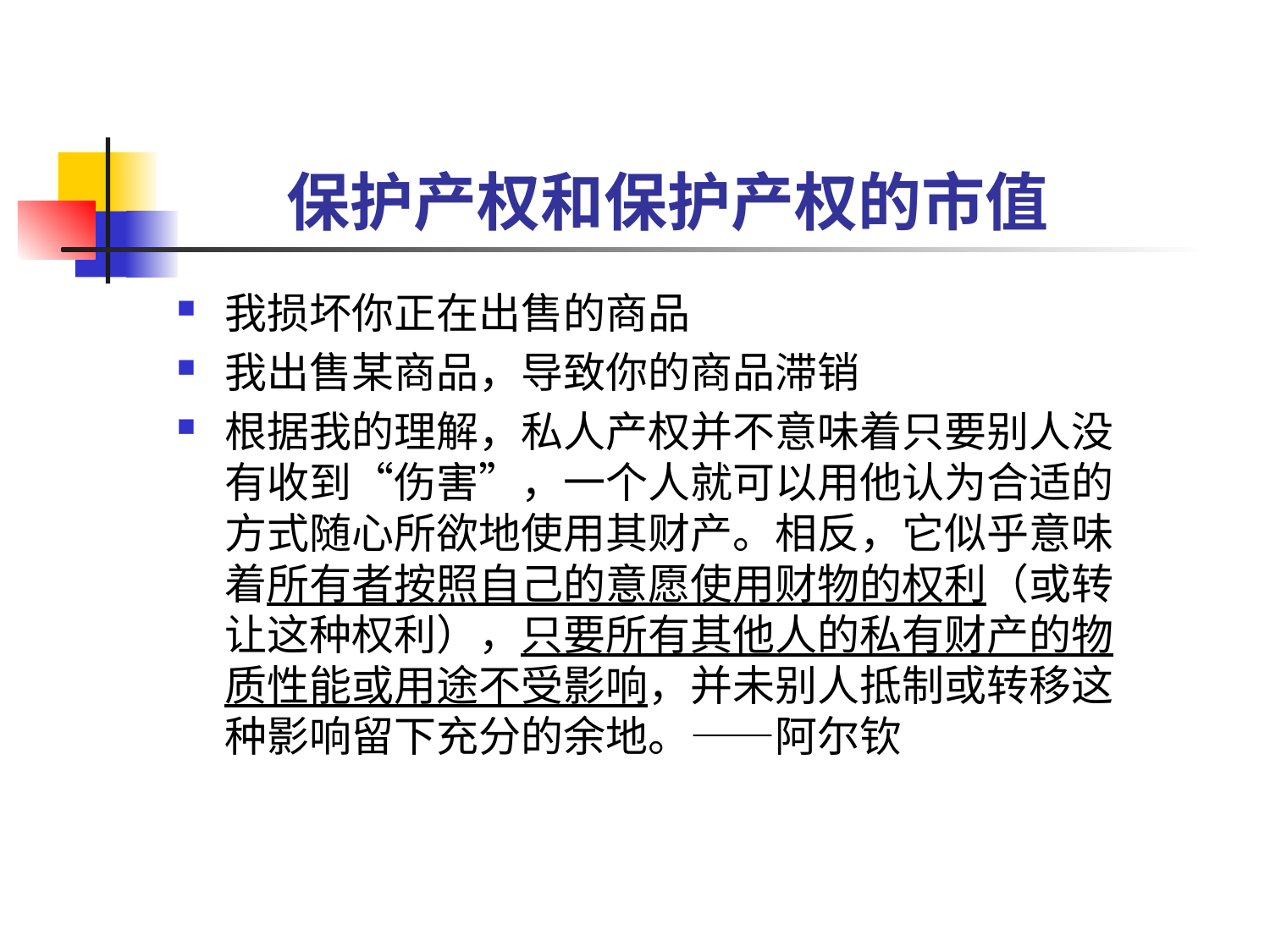

# 保护产权和保护产权的市值
我损坏你正在出售的商品
我出售某商品，导致你的商品滞销
根据我的理解，私人产权并不意味着只要别人没有收到“伤害”，一个人就可以用他认为合适的方式随心所欲地使用其财产。相反，它似乎意味着所有者按照自己的意愿使用财物的权利（或转让这种权利），只要所有其他人的私有财产的物质性能或用途不受影响，并未别人抵制或转移这种影响留下充分的余地。——阿尔钦